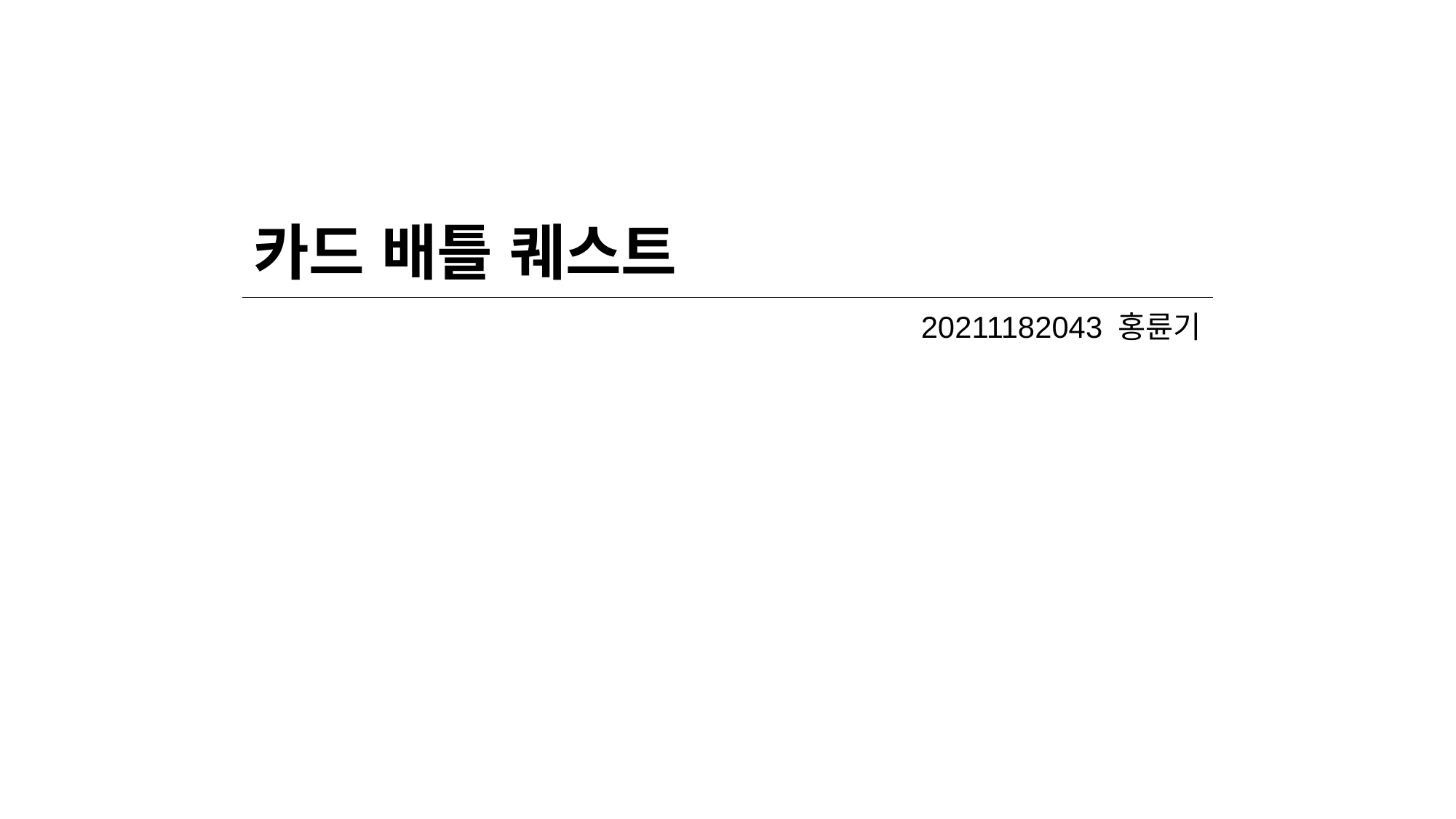

| 카드 배틀 퀘스트 |
| --- |
| 20211182043 홍륜기 |